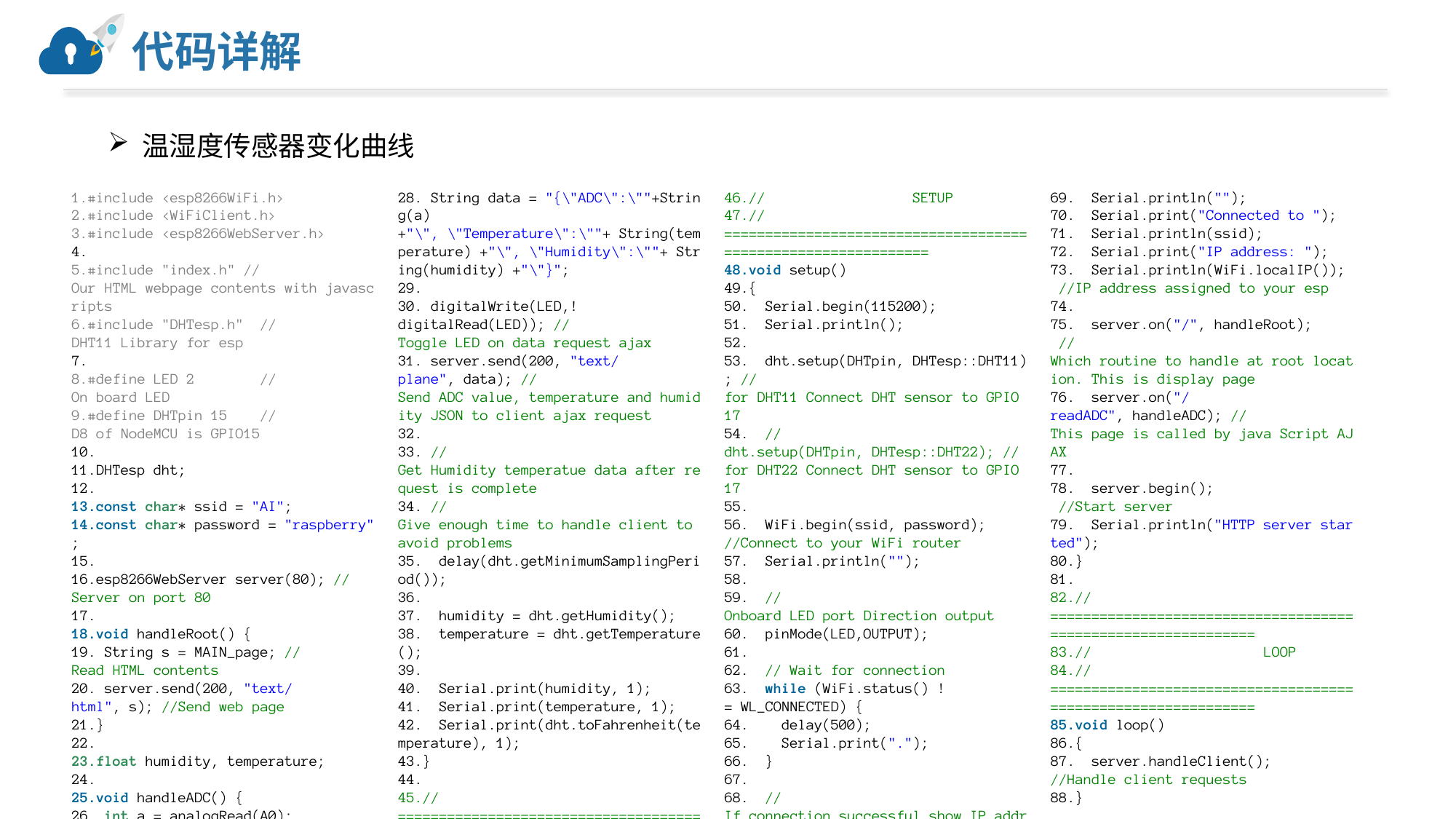

# 代码详解
温湿度传感器变化曲线
#include <esp8266WiFi.h>
#include <WiFiClient.h>
#include <esp8266WebServer.h>

#include "index.h" //Our HTML webpage contents with javascripts
#include "DHTesp.h"  //DHT11 Library for esp

#define LED 2        //On board LED
#define DHTpin 15    //D8 of NodeMCU is GPIO15

DHTesp dht;

const char* ssid = "AI";
const char* password = "raspberry";

esp8266WebServer server(80); //Server on port 80

void handleRoot() {
 String s = MAIN_page; //Read HTML contents
 server.send(200, "text/html", s); //Send web page
}

float humidity, temperature;

void handleADC() {
 int a = analogRead(A0);

 String data = "{\"ADC\":\""+String(a)+"\", \"Temperature\":\""+ String(temperature) +"\", \"Humidity\":\""+ String(humidity) +"\"}";

 digitalWrite(LED,!digitalRead(LED)); //Toggle LED on data request ajax
 server.send(200, "text/plane", data); //Send ADC value, temperature and humidity JSON to client ajax request

 //Get Humidity temperatue data after request is complete
 //Give enough time to handle client to avoid problems
  delay(dht.getMinimumSamplingPeriod());

  humidity = dht.getHumidity();
  temperature = dht.getTemperature();

  Serial.print(humidity, 1);
  Serial.print(temperature, 1);
  Serial.print(dht.toFahrenheit(temperature), 1);
}

//==============================================================
//                  SETUP
//==============================================================
void setup()
{
  Serial.begin(115200);
  Serial.println();

  dht.setup(DHTpin, DHTesp::DHT11); //for DHT11 Connect DHT sensor to GPIO 17
  //dht.setup(DHTpin, DHTesp::DHT22); //for DHT22 Connect DHT sensor to GPIO 17

  WiFi.begin(ssid, password);     //Connect to your WiFi router
  Serial.println("");

  //Onboard LED port Direction output
  pinMode(LED,OUTPUT);

  // Wait for connection
  while (WiFi.status() != WL_CONNECTED) {
    delay(500);
    Serial.print(".");
  }

  //If connection successful show IP address in serial monitor
  Serial.println("");
  Serial.print("Connected to ");
  Serial.println(ssid);
  Serial.print("IP address: ");
  Serial.println(WiFi.localIP());  //IP address assigned to your esp

  server.on("/", handleRoot);      //Which routine to handle at root location. This is display page
  server.on("/readADC", handleADC); //This page is called by java Script AJAX

  server.begin();                  //Start server
  Serial.println("HTTP server started");
}

//==============================================================
//                     LOOP
//==============================================================
void loop()
{
  server.handleClient();          //Handle client requests
}